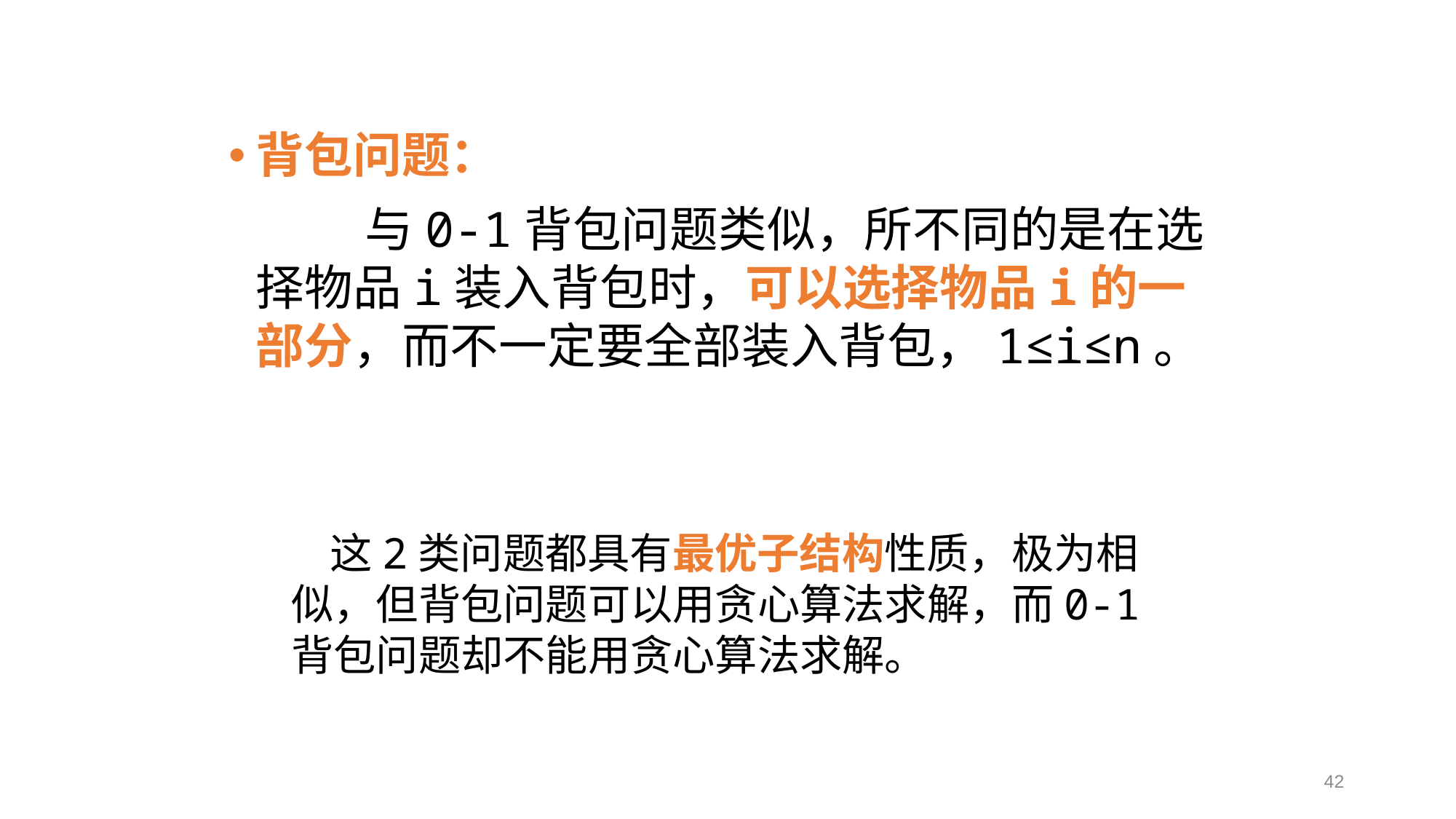

背包问题：
    	与0-1背包问题类似，所不同的是在选择物品i装入背包时，可以选择物品i的一部分，而不一定要全部装入背包，1≤i≤n。

   这2类问题都具有最优子结构性质，极为相似，但背包问题可以用贪心算法求解，而0-1背包问题却不能用贪心算法求解。
42